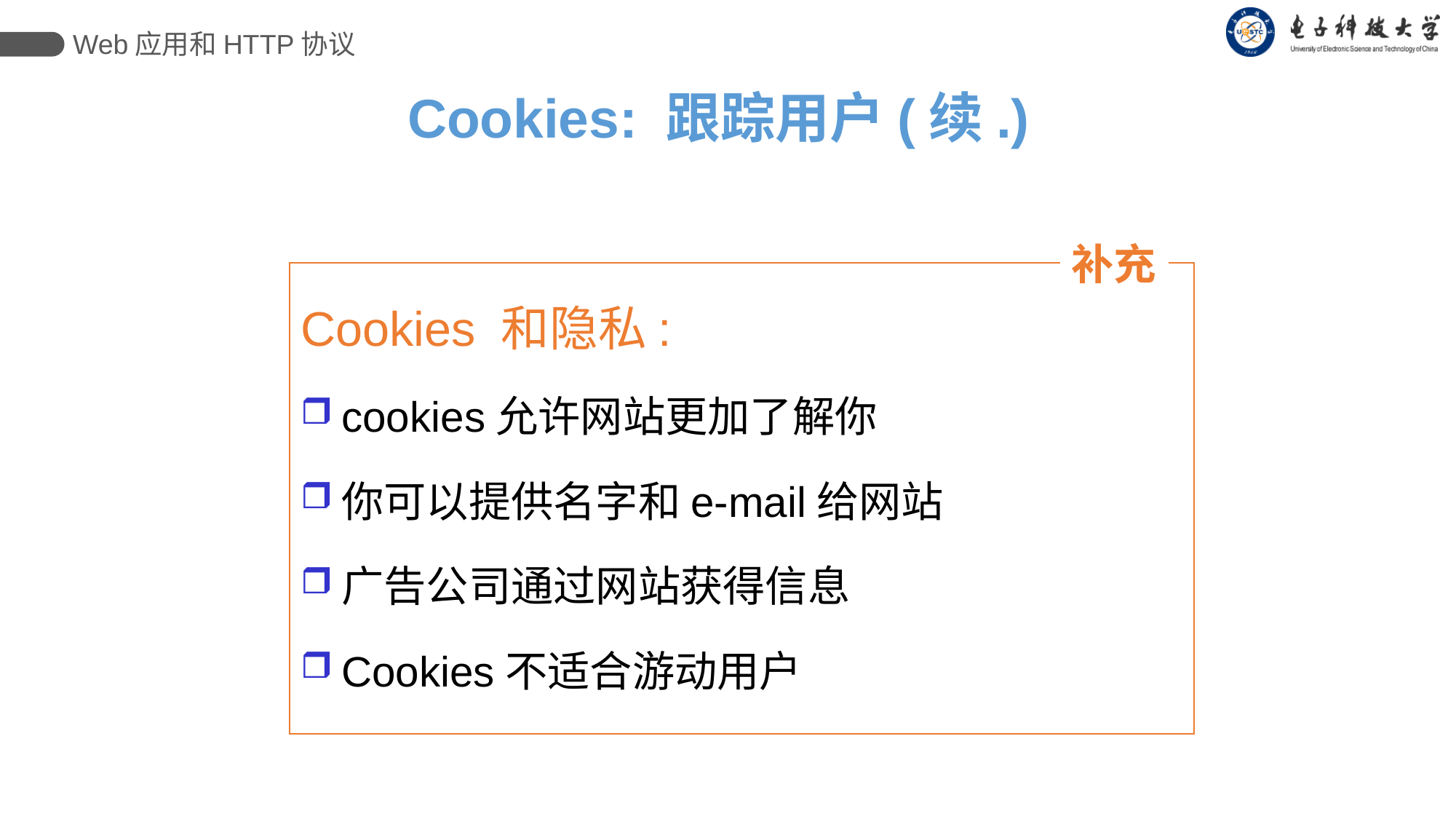

Web应用和HTTP协议
# Cookies: 跟踪用户(续.)
补充
Cookies 和隐私:
cookies允许网站更加了解你
你可以提供名字和e-mail给网站
广告公司通过网站获得信息
Cookies不适合游动用户